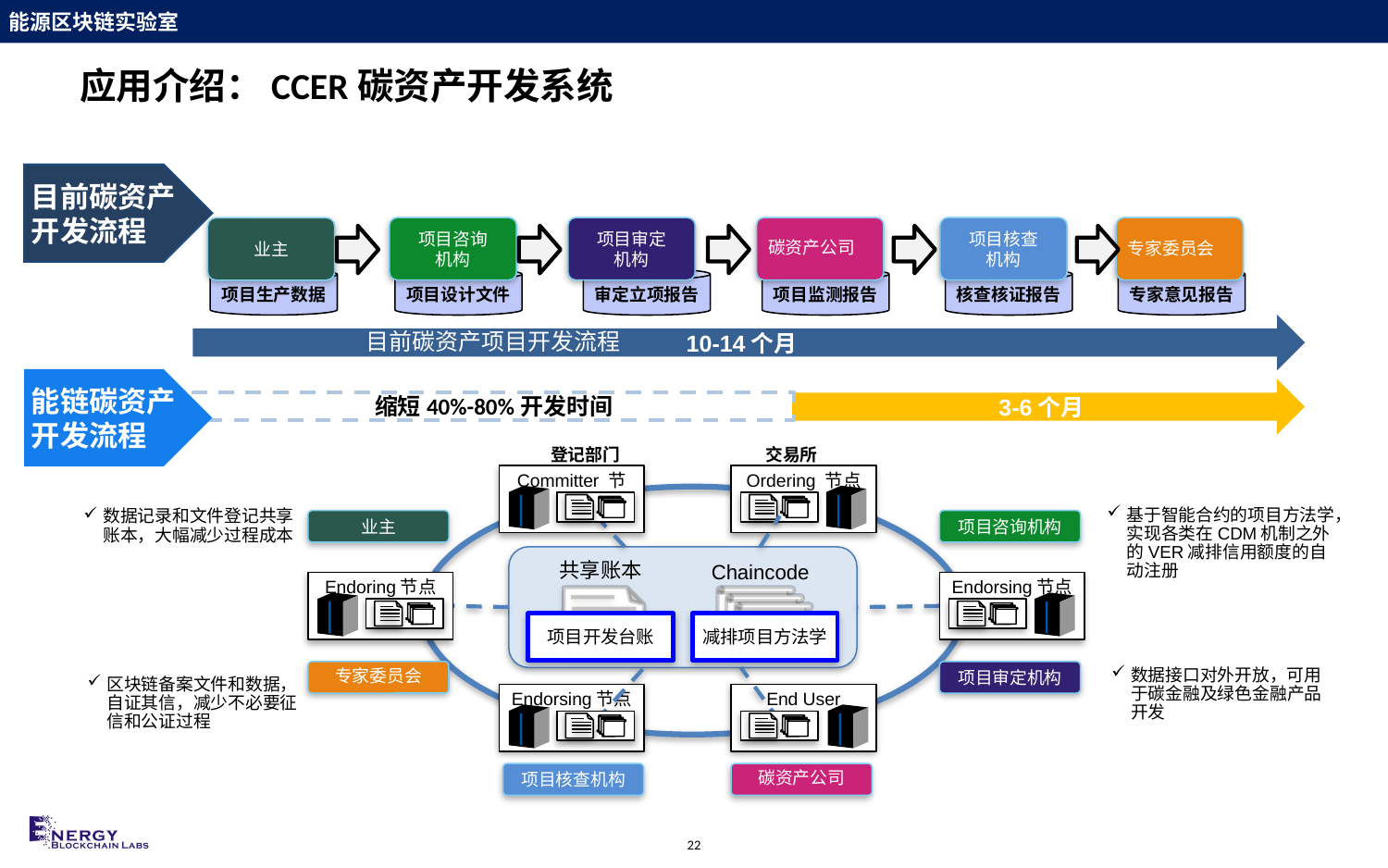

# 应用介绍：CCER碳资产开发系统
目前碳资产开发流程
项目咨询
机构
项目审定
机构
碳资产公司
项目核查
机构
专家委员会
业主

项目设计文件
审定立项报告
项目监测报告
核查核证报告
项目生产数据
专家意见报告
10-14个月
目前碳资产项目开发流程
能链碳资产开发流程
3-6个月
缩短40%-80%开发时间
登记部门                                     交易所
Committer 节点
Ordering 节点

业主
项目咨询机构

共享账本
Chaincode
Endoring节点

Endorsing节点

项目开发台账
减排项目方法学
专家委员会
项目审定机构
Endorsing节点
End User

项目核查机构
碳资产公司
基于智能合约的项目方法学，实现各类在CDM机制之外的VER减排信用额度的自动注册
数据记录和文件登记共享账本，大幅减少过程成本
数据接口对外开放，可用于碳金融及绿色金融产品开发
区块链备案文件和数据，自证其信，减少不必要征信和公证过程